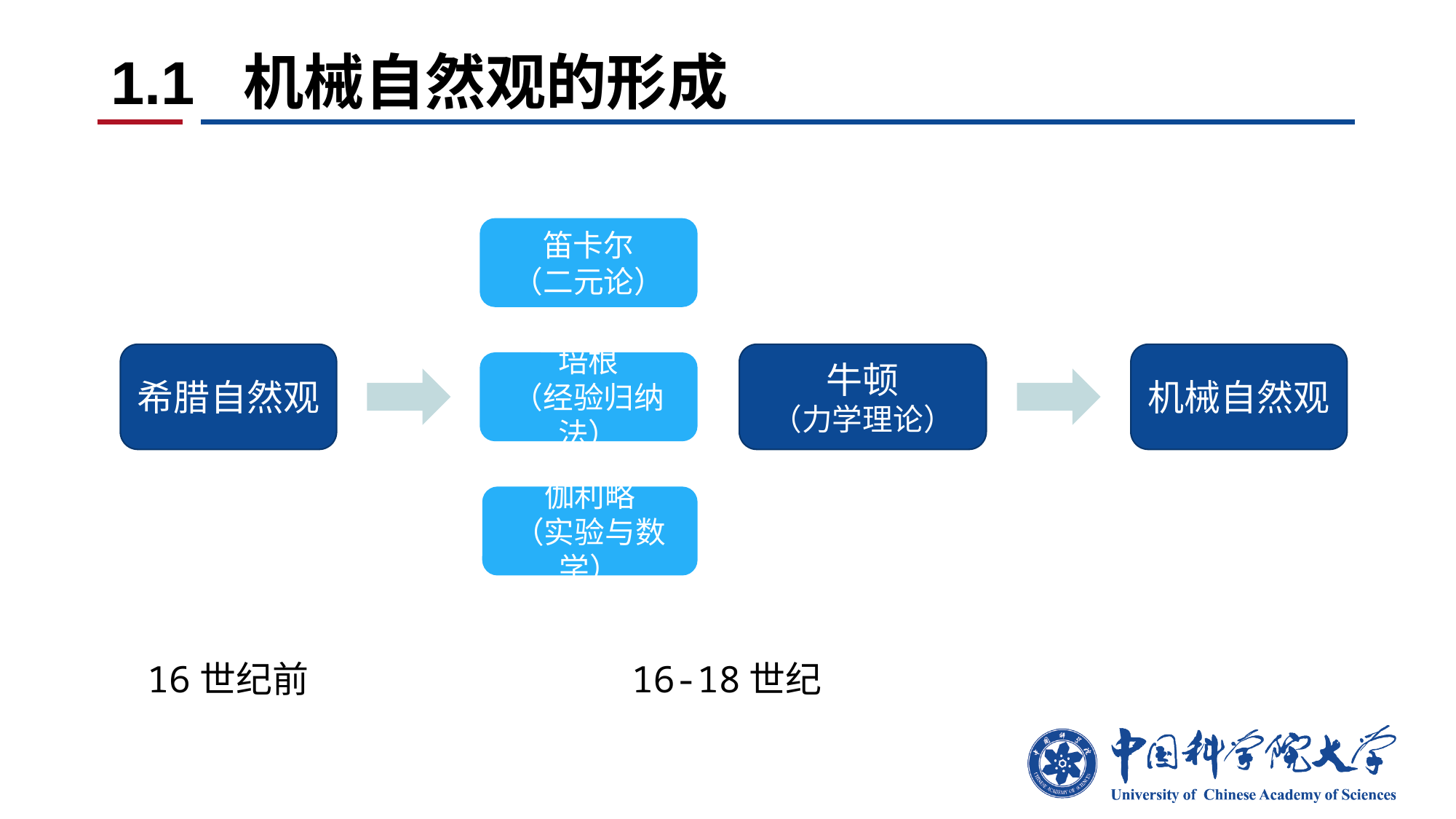

# 1.1  机械自然观的形成
笛卡尔
（二元论）
希腊自然观
牛顿
（力学理论）
机械自然观
培根
（经验归纳法）

伽利略
（实验与数学）
16世纪前
16-18世纪